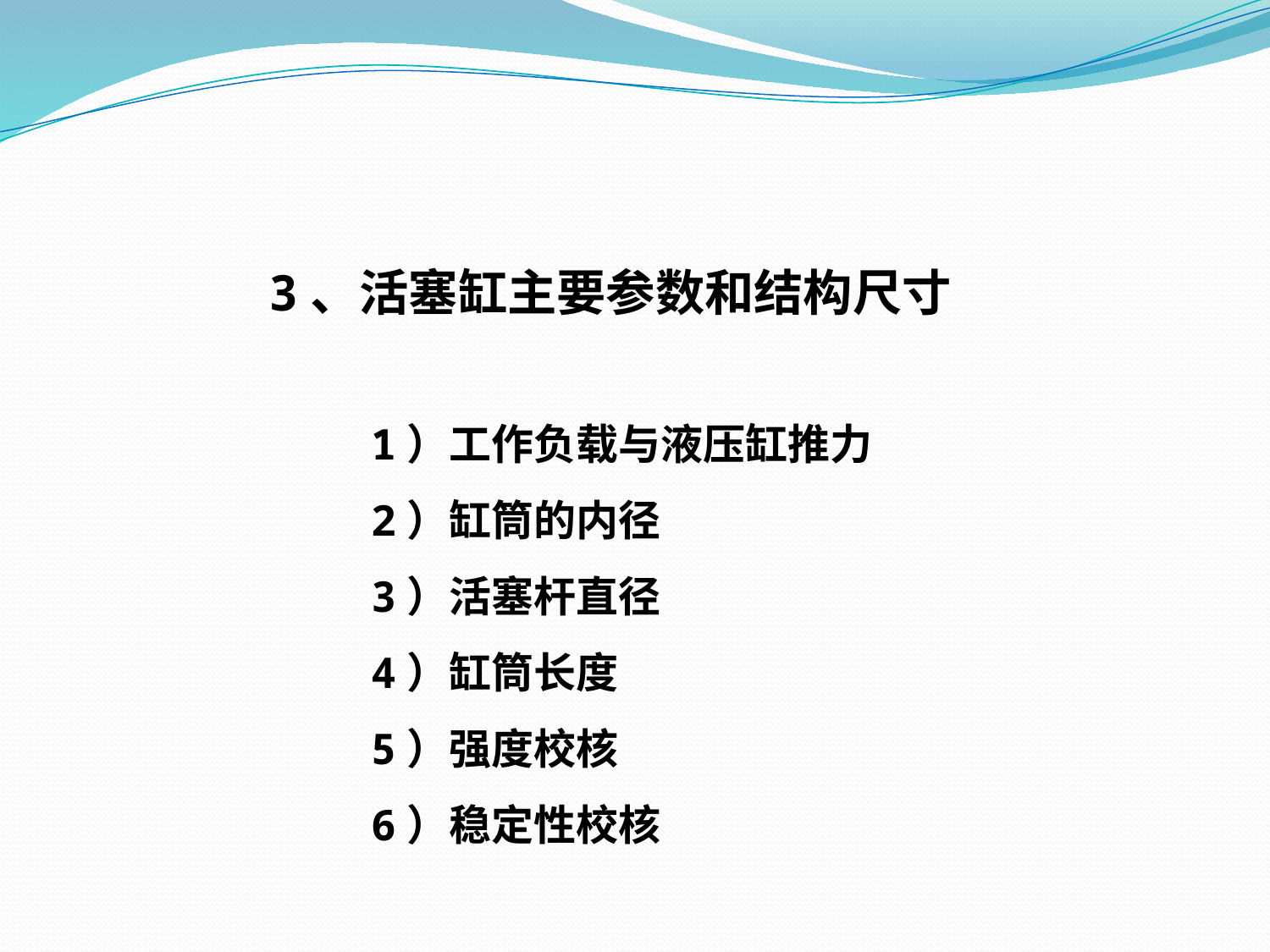

3、活塞缸主要参数和结构尺寸
1）工作负载与液压缸推力
2）缸筒的内径
3）活塞杆直径
4）缸筒长度
5）强度校核
6）稳定性校核